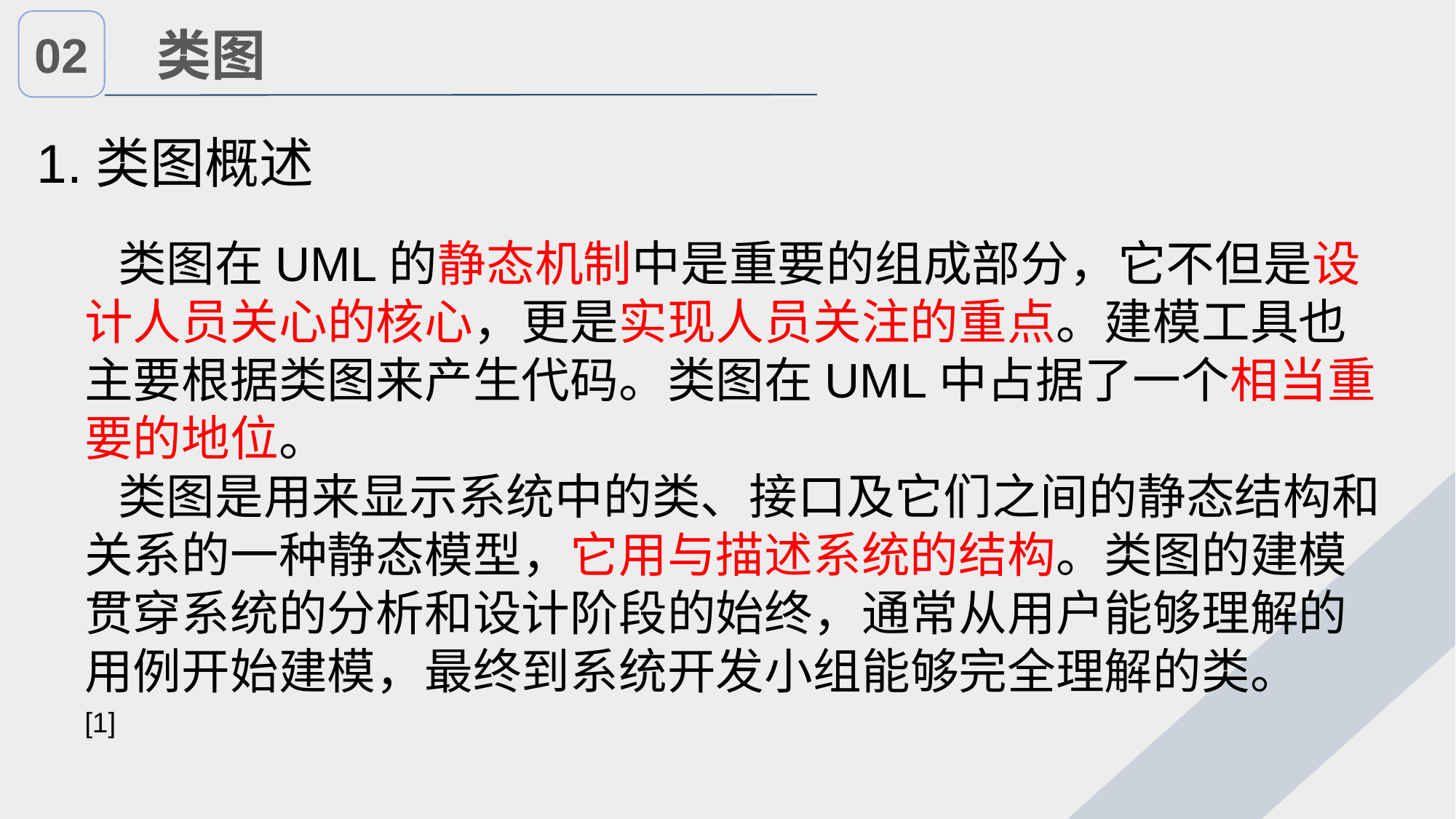

02
类图
1.类图概述
  类图在UML的静态机制中是重要的组成部分，它不但是设计人员关心的核心，更是实现人员关注的重点。建模工具也主要根据类图来产生代码。类图在UML中占据了一个相当重要的地位。
  类图是用来显示系统中的类、接口及它们之间的静态结构和关系的一种静态模型，它用与描述系统的结构。类图的建模贯穿系统的分析和设计阶段的始终，通常从用户能够理解的用例开始建模，最终到系统开发小组能够完全理解的类。
[1]